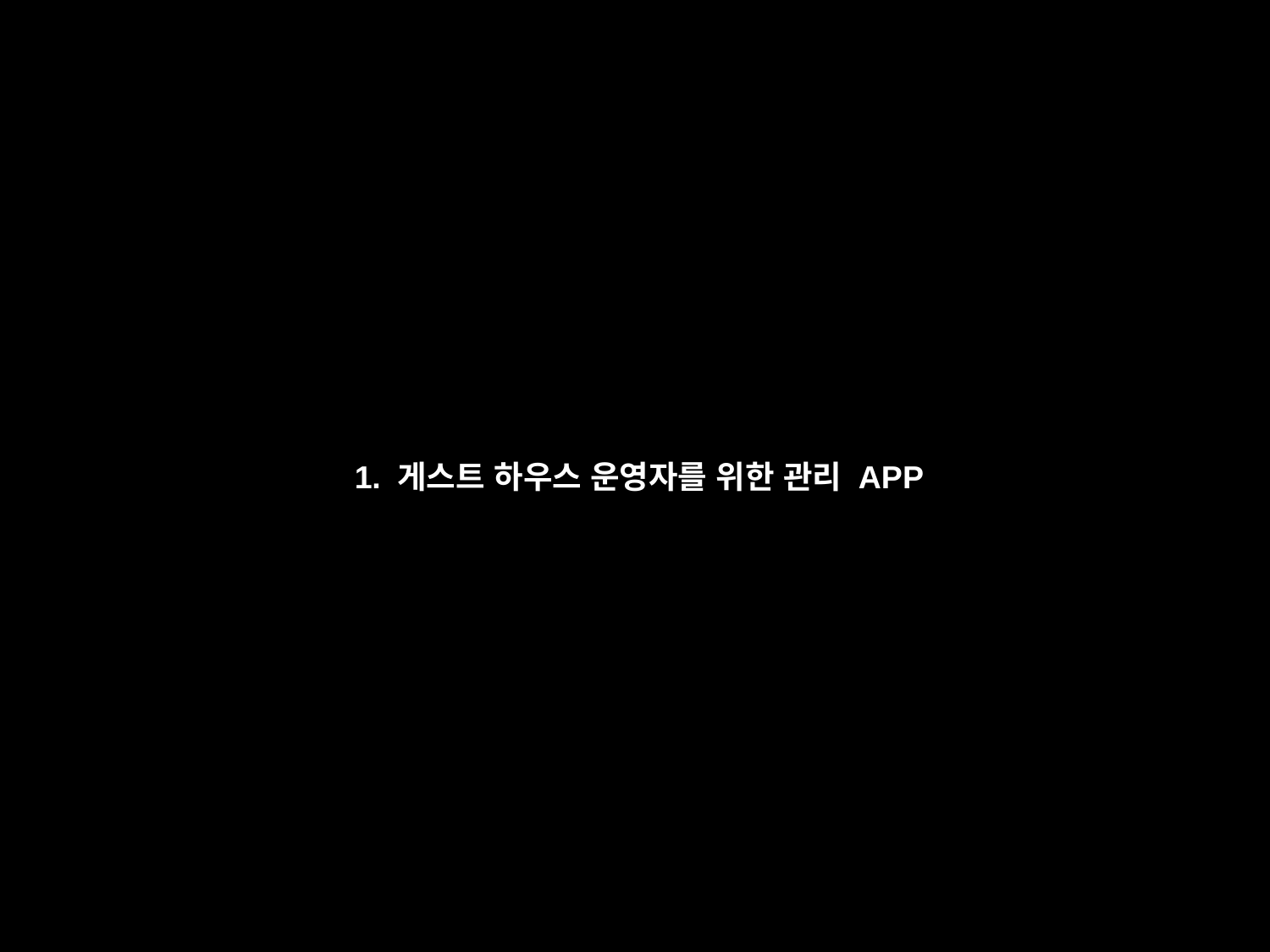

1. 게스트 하우스 운영자를 위한 관리 APP